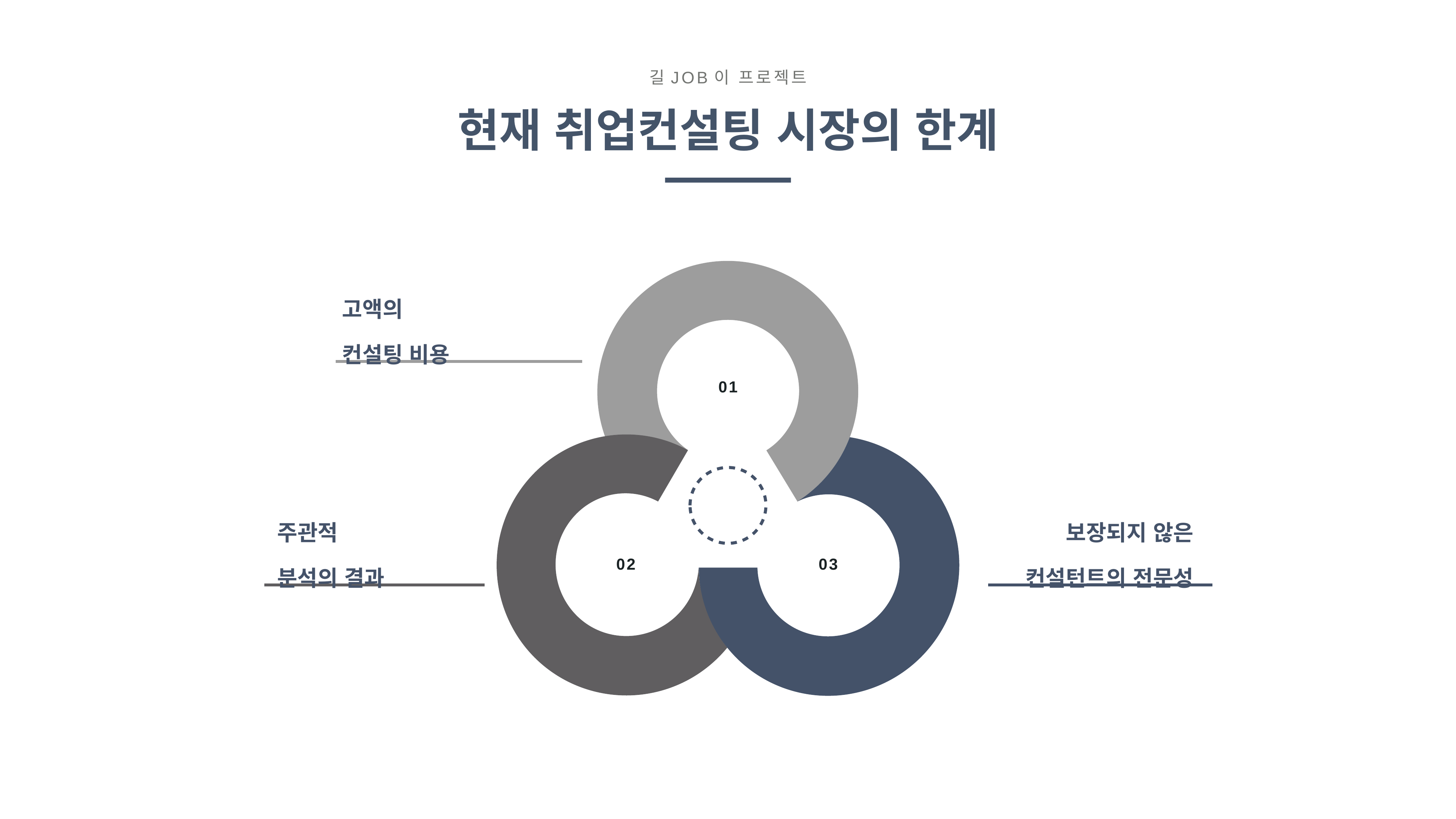

길JOB이 프로젝트
현재 취업컨설팅 시장의 한계

고액의
컨설팅 비용

01

주관적
분석의 결과
보장되지 않은
컨설턴트의 전문성
02
03